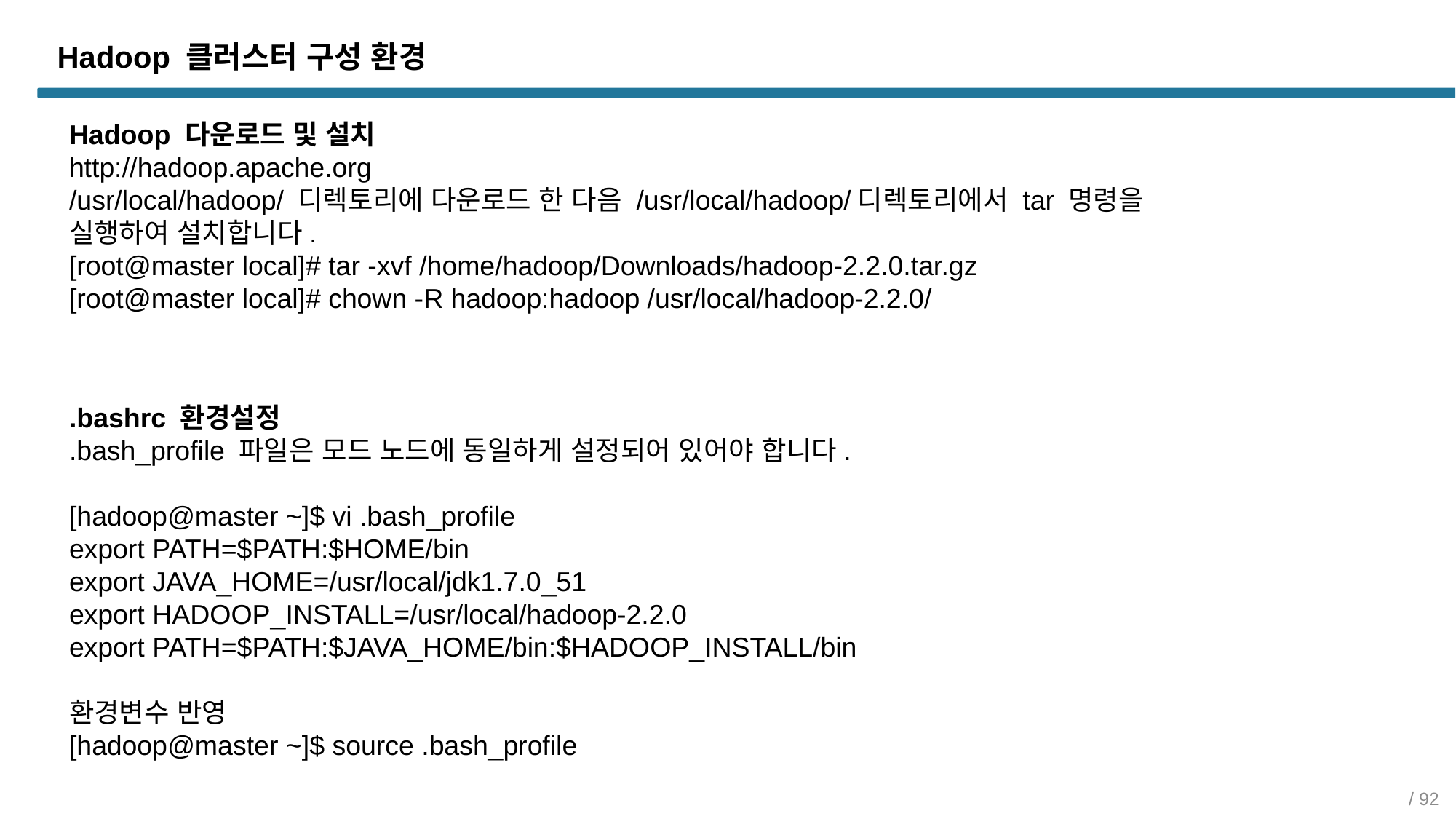

Hadoop 클러스터 구성 환경
Hadoop 다운로드 및 설치
http://hadoop.apache.org
/usr/local/hadoop/ 디렉토리에 다운로드 한 다음 /usr/local/hadoop/디렉토리에서 tar 명령을
실행하여 설치합니다.
[root@master local]# tar -xvf /home/hadoop/Downloads/hadoop-2.2.0.tar.gz
[root@master local]# chown -R hadoop:hadoop /usr/local/hadoop-2.2.0/
.bashrc 환경설정
.bash_profile 파일은 모드 노드에 동일하게 설정되어 있어야 합니다.

[hadoop@master ~]$ vi .bash_profile
export PATH=$PATH:$HOME/bin
export JAVA_HOME=/usr/local/jdk1.7.0_51
export HADOOP_INSTALL=/usr/local/hadoop-2.2.0
export PATH=$PATH:$JAVA_HOME/bin:$HADOOP_INSTALL/bin

환경변수 반영
[hadoop@master ~]$ source .bash_profile
/ 92